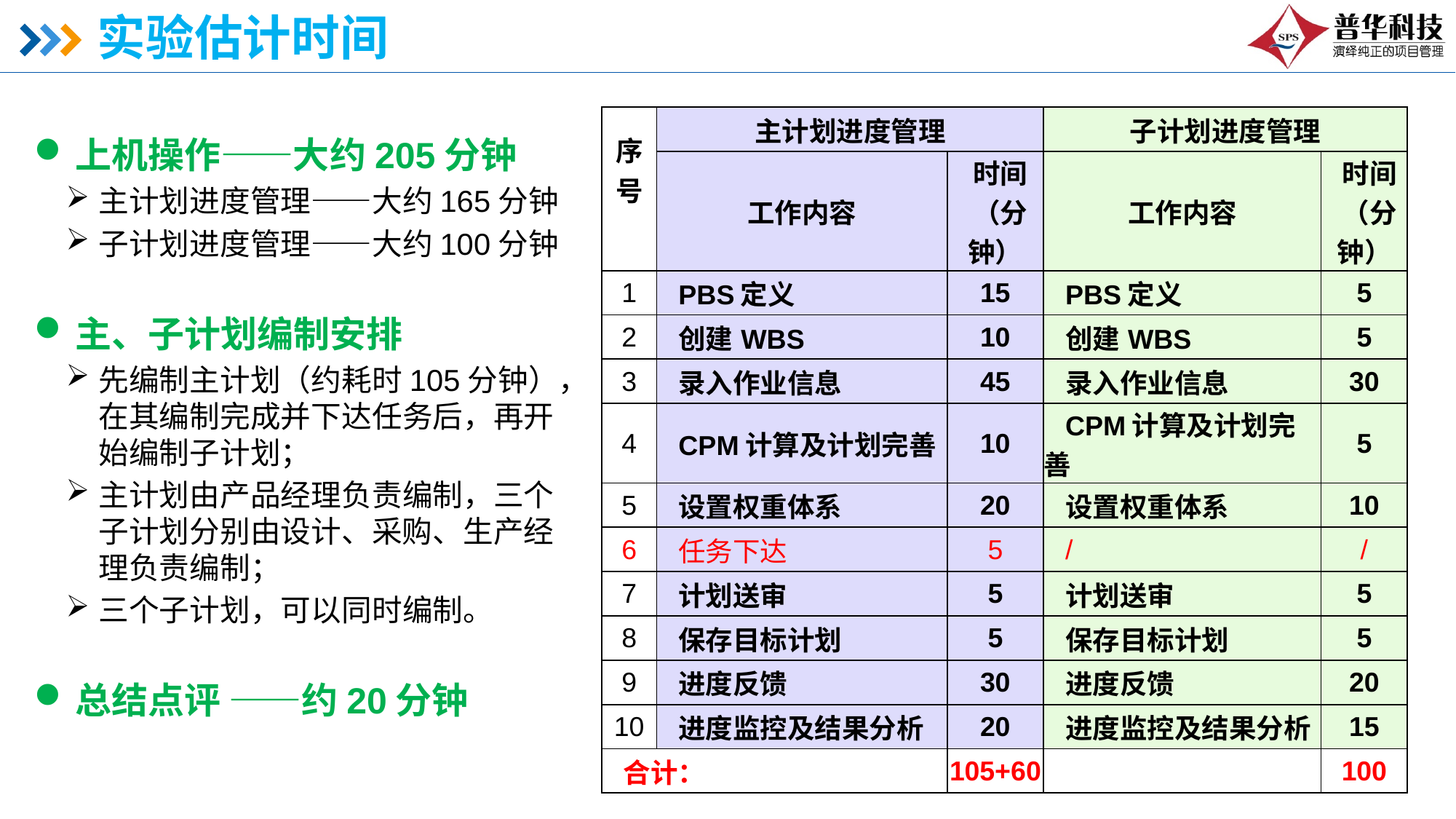

# 实验估计时间
| 序号 | 主计划进度管理 |  | 子计划进度管理 |  |
| --- | --- | --- | --- | --- |
|  | 工作内容 | 时间 （分钟） | 工作内容 | 时间 （分钟） |
| 1 | PBS定义 | 15 | PBS定义 | 5 |
| 2 | 创建WBS | 10 | 创建WBS | 5 |
| 3 | 录入作业信息 | 45 | 录入作业信息 | 30 |
| 4 | CPM计算及计划完善 | 10 | CPM计算及计划完善 | 5 |
| 5 | 设置权重体系 | 20 | 设置权重体系 | 10 |
| 6 | 任务下达 | 5 | / | / |
| 7 | 计划送审 | 5 | 计划送审 | 5 |
| 8 | 保存目标计划 | 5 | 保存目标计划 | 5 |
| 9 | 进度反馈 | 30 | 进度反馈 | 20 |
| 10 | 进度监控及结果分析 | 20 | 进度监控及结果分析 | 15 |
| 合计： |  | 105+60 |  | 100 |
上机操作——大约205分钟
主计划进度管理——大约165分钟
子计划进度管理——大约100分钟

主、子计划编制安排
先编制主计划（约耗时105分钟），在其编制完成并下达任务后，再开始编制子计划；
主计划由产品经理负责编制，三个子计划分别由设计、采购、生产经理负责编制；
三个子计划，可以同时编制。

总结点评 ——约20分钟